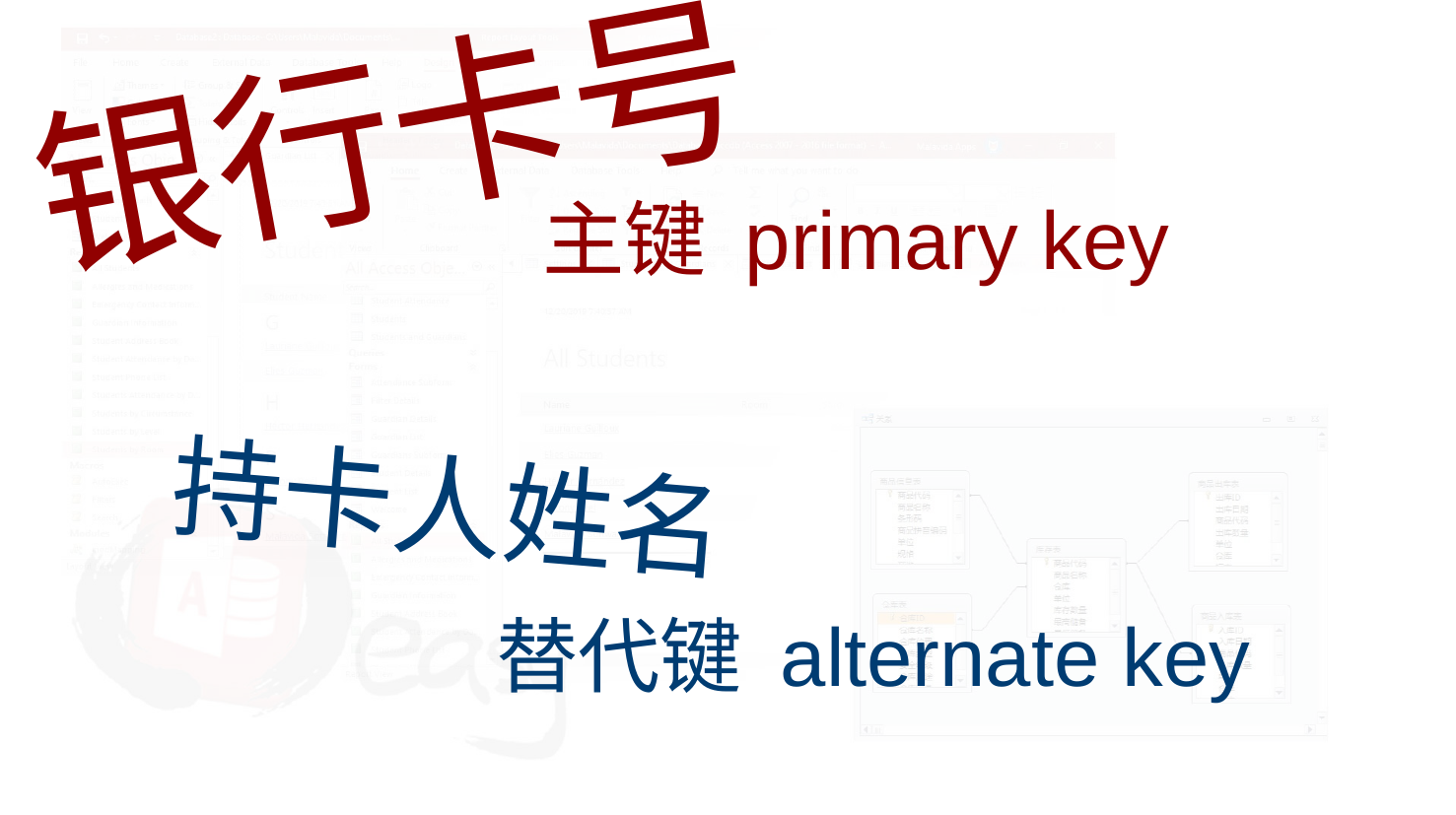

银行卡号
主键 primary key
# 持卡人姓名
替代键 alternate key